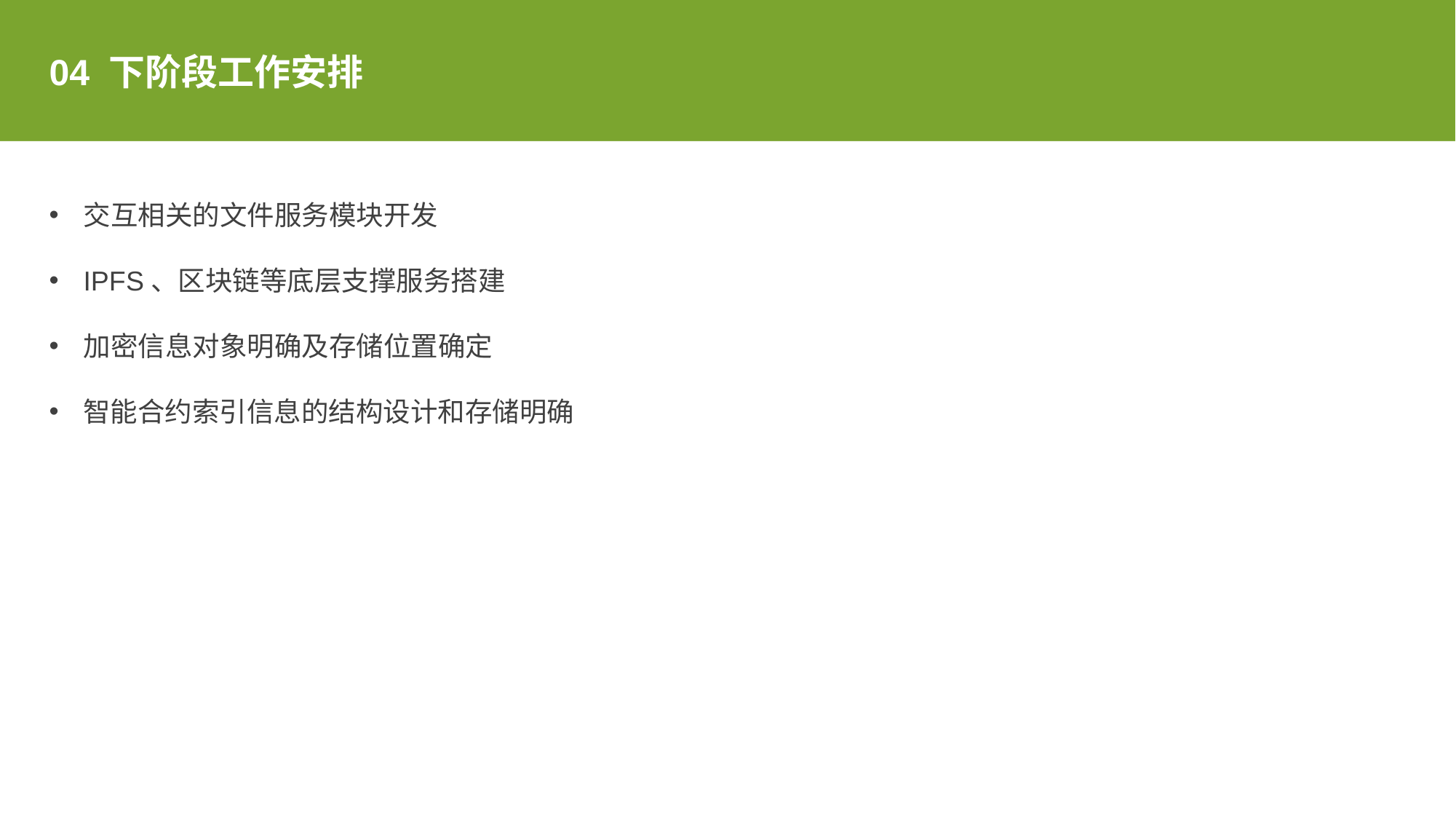

04 下阶段工作安排
交互相关的文件服务模块开发
IPFS、区块链等底层支撑服务搭建
加密信息对象明确及存储位置确定
智能合约索引信息的结构设计和存储明确